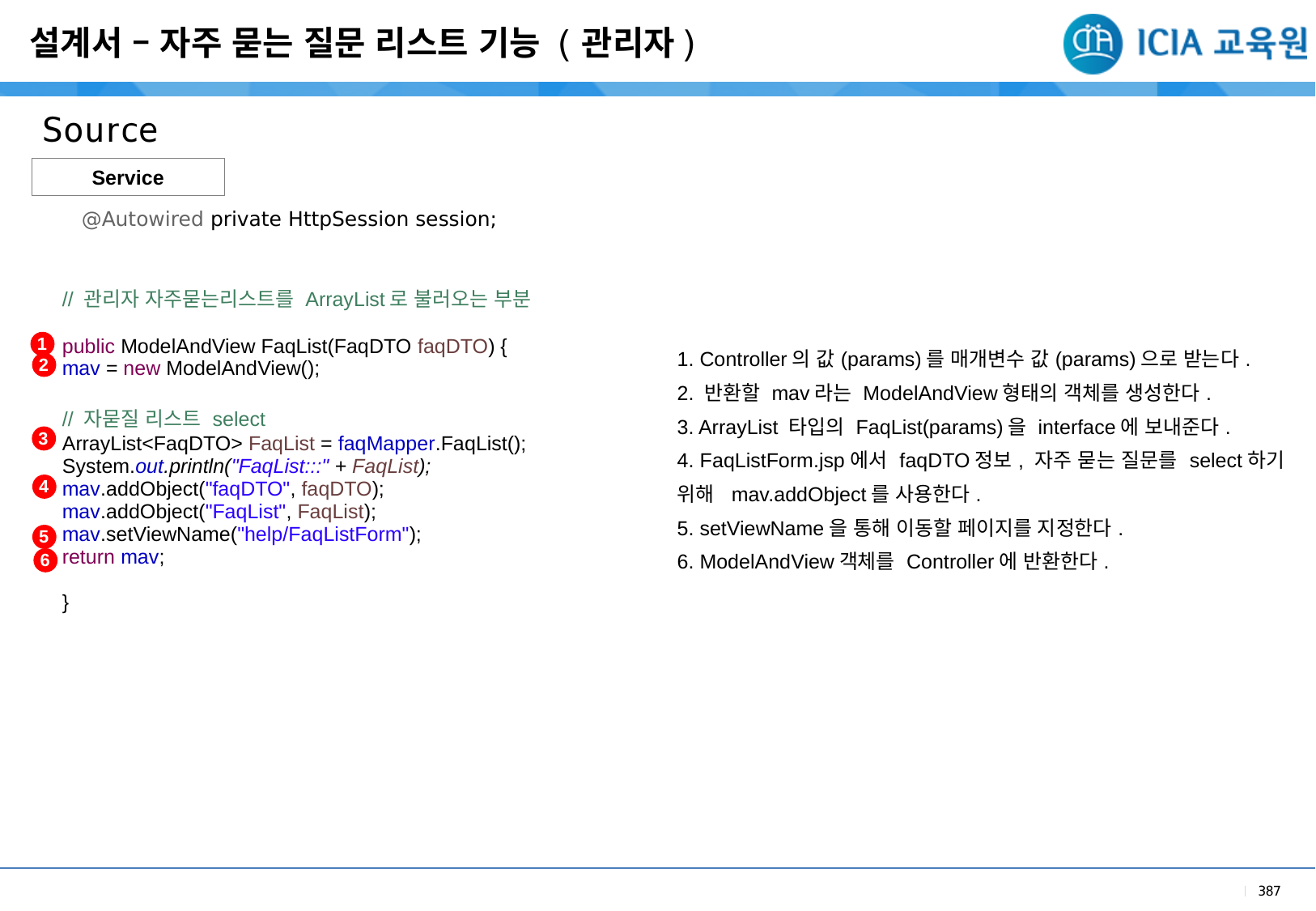

설계서 – 자주 묻는 질문 리스트 기능 (관리자)
Source
Service
|  |
| --- |
| 1. Controller의 값(params)를 매개변수 값(params)으로 받는다. 2. 반환할 mav라는 ModelAndView형태의 객체를 생성한다. 3. ArrayList 타입의 FaqList(params)을 interface에 보내준다. 4. FaqListForm.jsp에서 faqDTO정보, 자주 묻는 질문를 select하기 위해 mav.addObject를 사용한다. 5. setViewName을 통해 이동할 페이지를 지정한다. 6. ModelAndView객체를 Controller에 반환한다. |
|  |
| --- |
| // 관리자 자주묻는리스트를 ArrayList로 불러오는 부분 public ModelAndView FaqList(FaqDTO faqDTO) { mav = new ModelAndView(); // 자묻질 리스트 select ArrayList<FaqDTO> FaqList = faqMapper.FaqList(); System.out.println("FaqList:::" + FaqList); mav.addObject("faqDTO", faqDTO); mav.addObject("FaqList", FaqList); mav.setViewName("help/FaqListForm"); return mav; } |
|  |
@Autowired private HttpSession session;
1

2

3

4

5

6